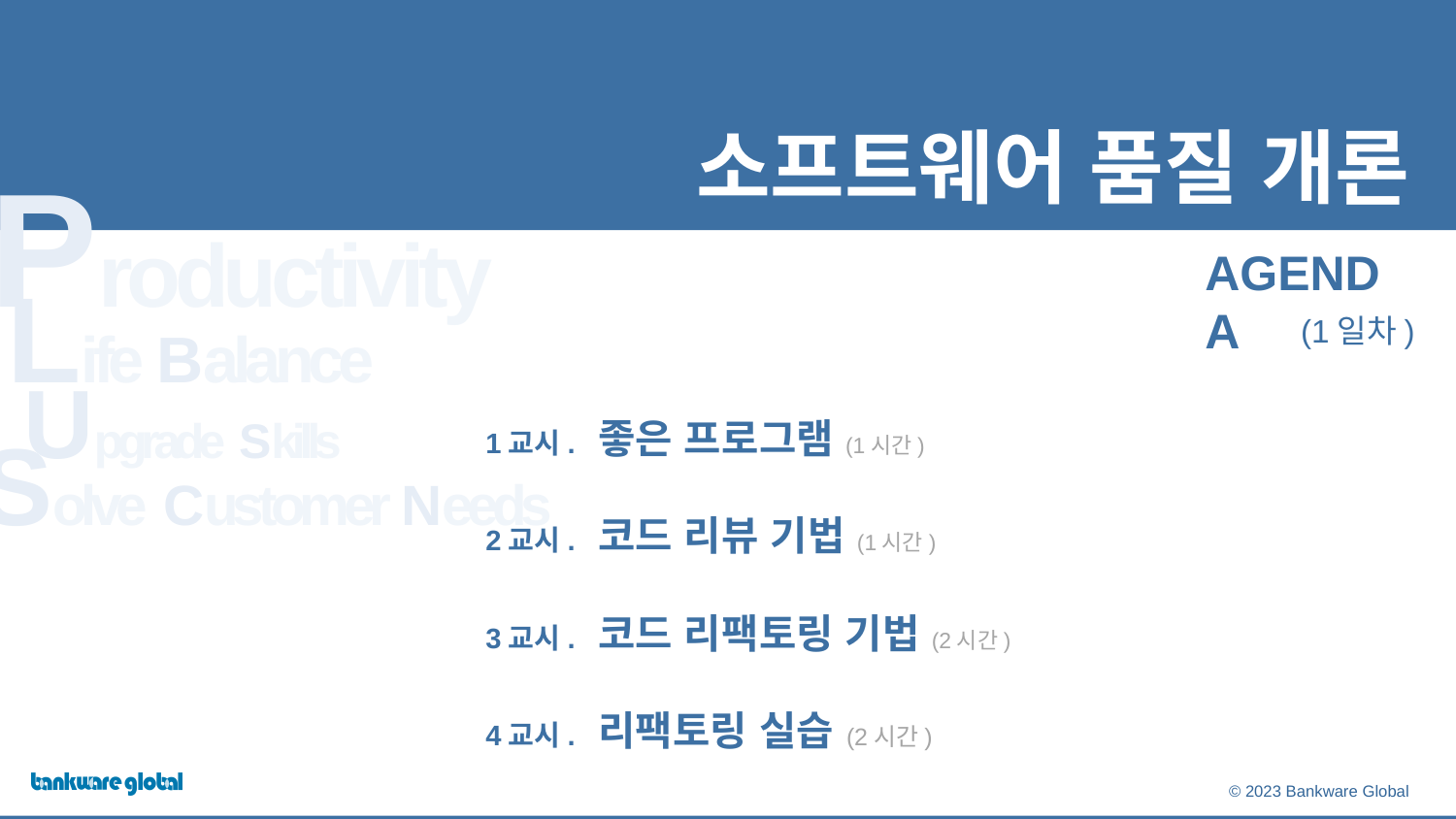

# 소프트웨어 품질 개론
(1일차)
1교시.  좋은 프로그램 (1시간)
2교시.  코드 리뷰 기법 (1시간)
3교시.  코드 리팩토링 기법 (2시간)
4교시.  리팩토링 실습 (2시간)